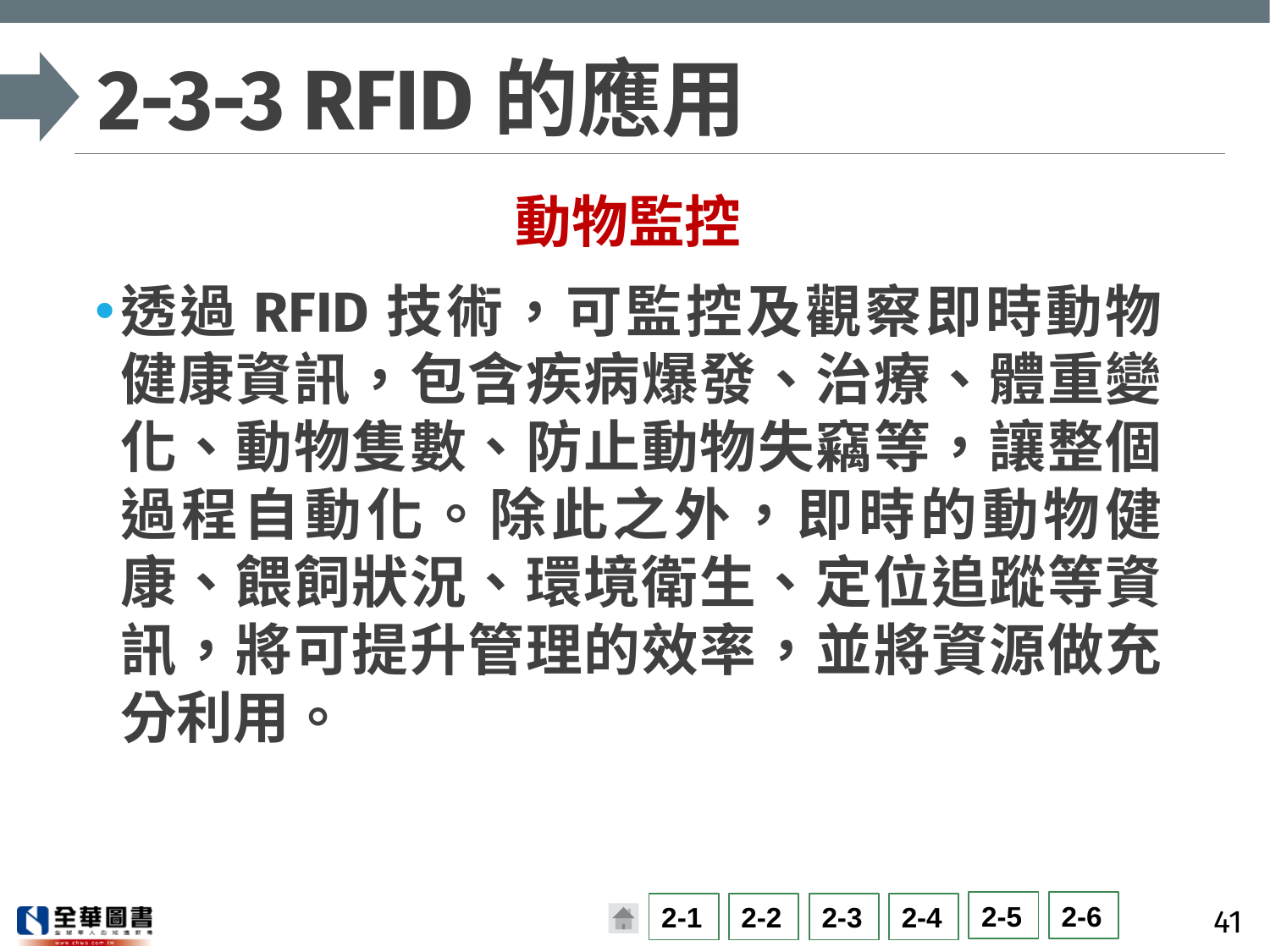

# 2-3-3 RFID的應用
動物監控
透過RFID技術，可監控及觀察即時動物健康資訊，包含疾病爆發、治療、體重變化、動物隻數、防止動物失竊等，讓整個過程自動化。除此之外，即時的動物健康、餵飼狀況、環境衛生、定位追蹤等資訊，將可提升管理的效率，並將資源做充分利用。
41